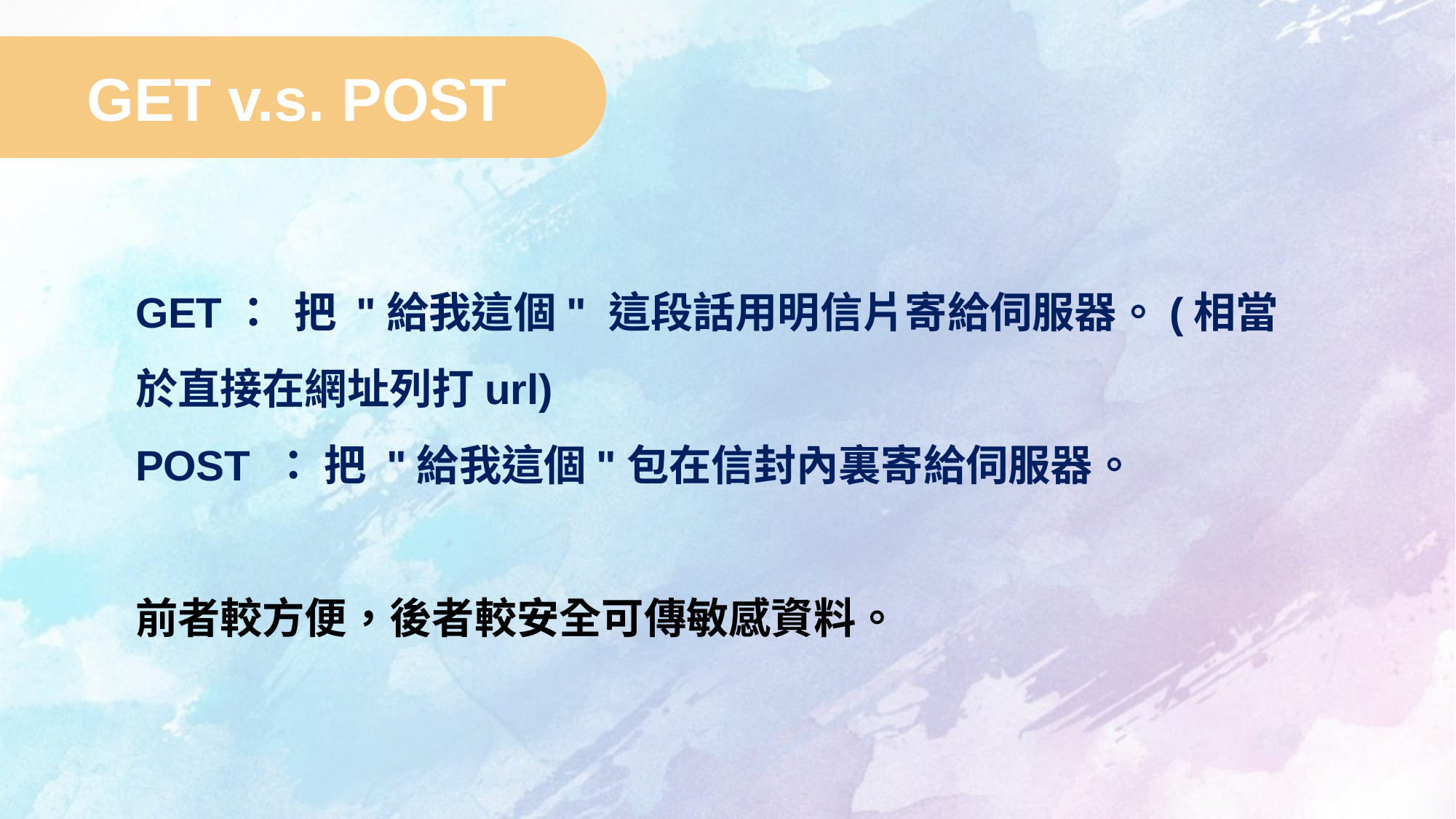

GET v.s. POST
GET：  把 "給我這個" 這段話用明信片寄給伺服器。(相當於直接在網址列打url)
POST ： 把 "給我這個"包在信封內裏寄給伺服器。

前者較方便，後者較安全可傳敏感資料。